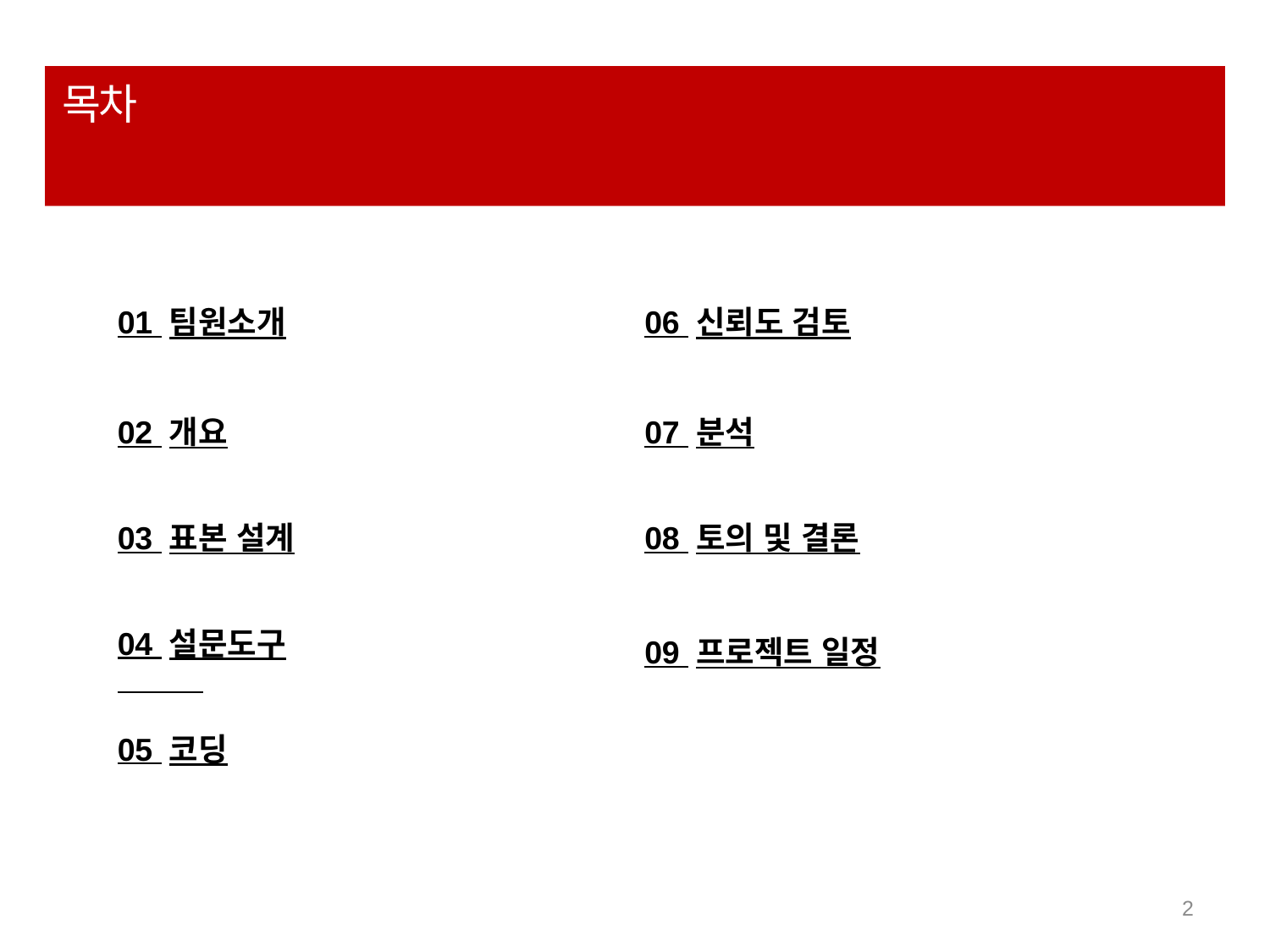

# 목차
01 팀원소개

02 개요

03 표본 설계

04 설문도구

05 코딩
06 신뢰도 검토

07 분석

08 토의 및 결론

09 프로젝트 일정

2